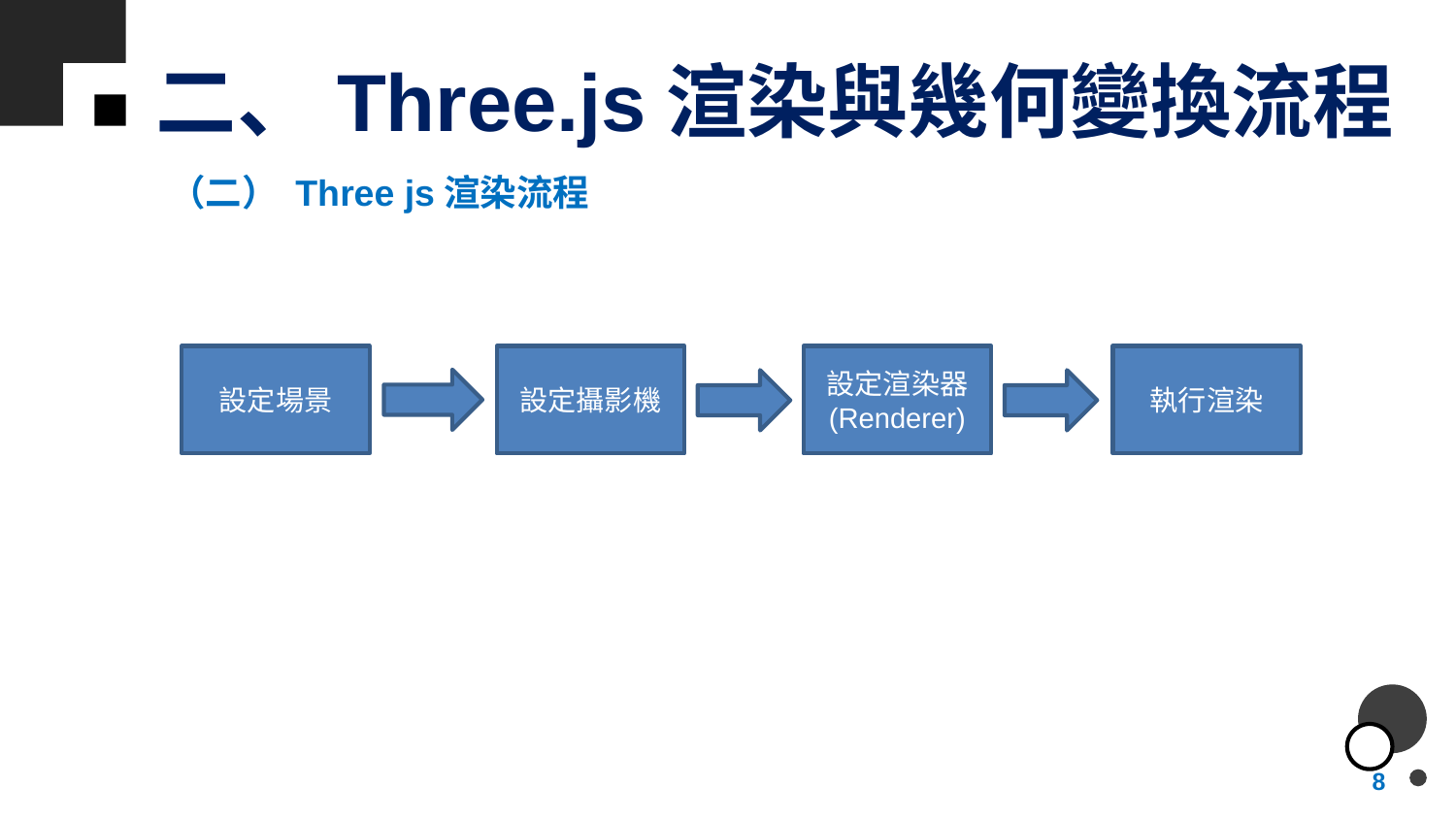

# 二、Three.js渲染與幾何變換流程
（二） Three js渲染流程
設定場景
設定攝影機
設定渲染器
(Renderer)
執行渲染

8